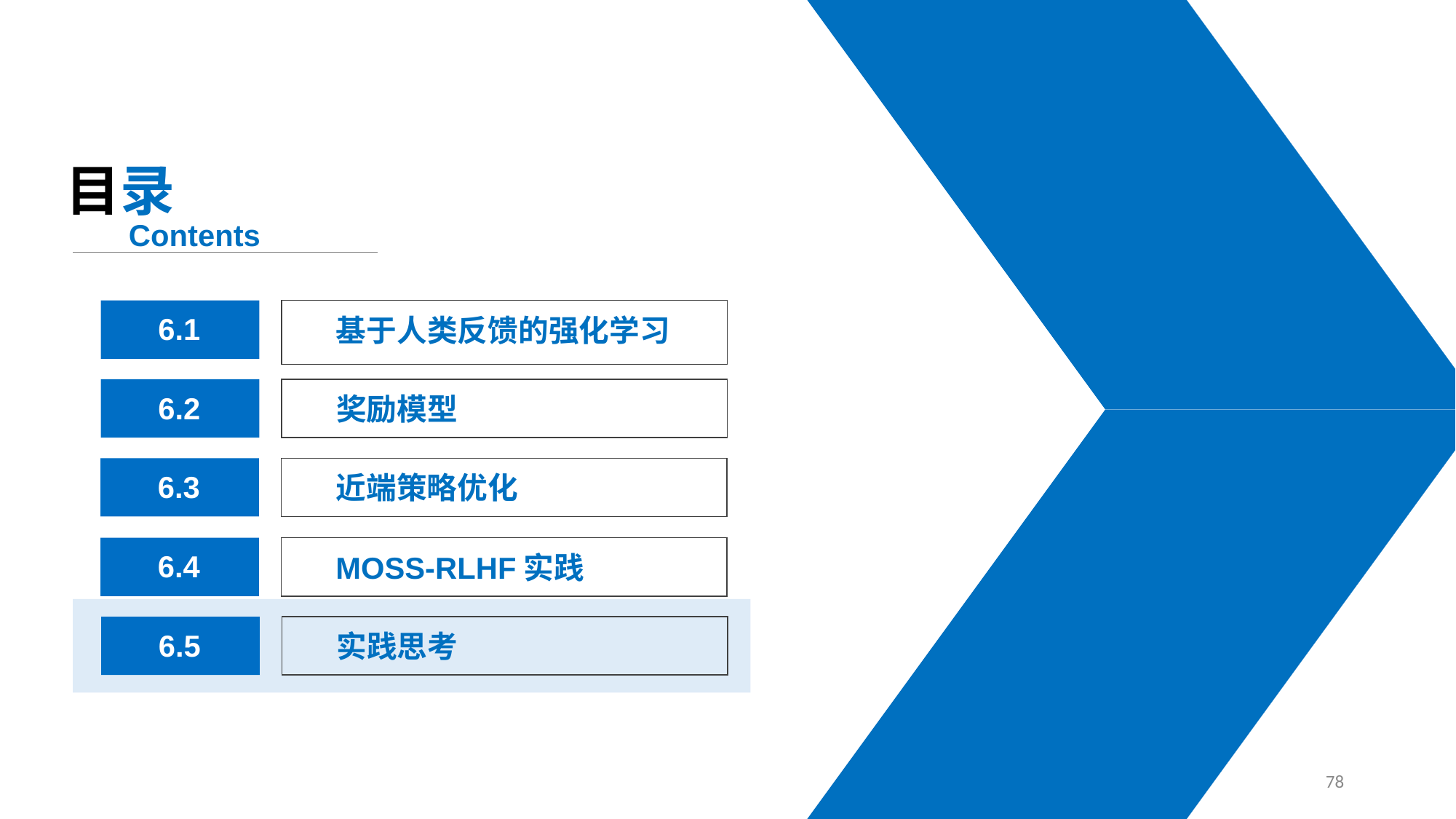

目录
Contents

基于人类反馈的强化学习

6.1

6.2

奖励模型

6.3

近端策略优化

6.4

MOSS-RLHF实践

6.5

实践思考
78